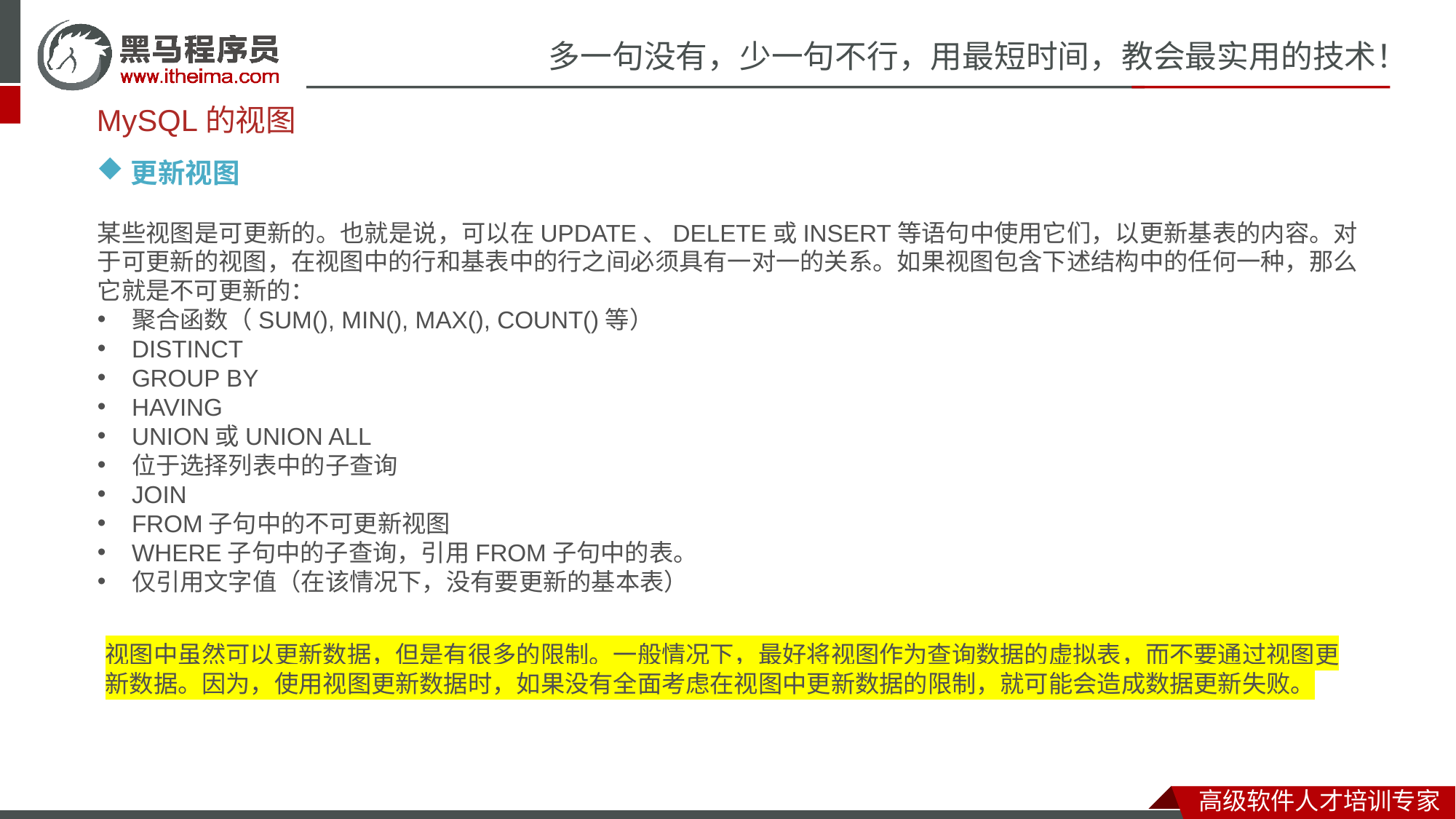

MySQL的视图
更新视图
某些视图是可更新的。也就是说，可以在UPDATE、DELETE或INSERT等语句中使用它们，以更新基表的内容。对于可更新的视图，在视图中的行和基表中的行之间必须具有一对一的关系。如果视图包含下述结构中的任何一种，那么它就是不可更新的：
聚合函数（SUM(), MIN(), MAX(), COUNT()等）
DISTINCT
GROUP BY
HAVING
UNION或UNION ALL
位于选择列表中的子查询
JOIN
FROM子句中的不可更新视图
WHERE子句中的子查询，引用FROM子句中的表。
仅引用文字值（在该情况下，没有要更新的基本表）

视图中虽然可以更新数据，但是有很多的限制。一般情况下，最好将视图作为查询数据的虚拟表，而不要通过视图更新数据。因为，使用视图更新数据时，如果没有全面考虑在视图中更新数据的限制，就可能会造成数据更新失败。